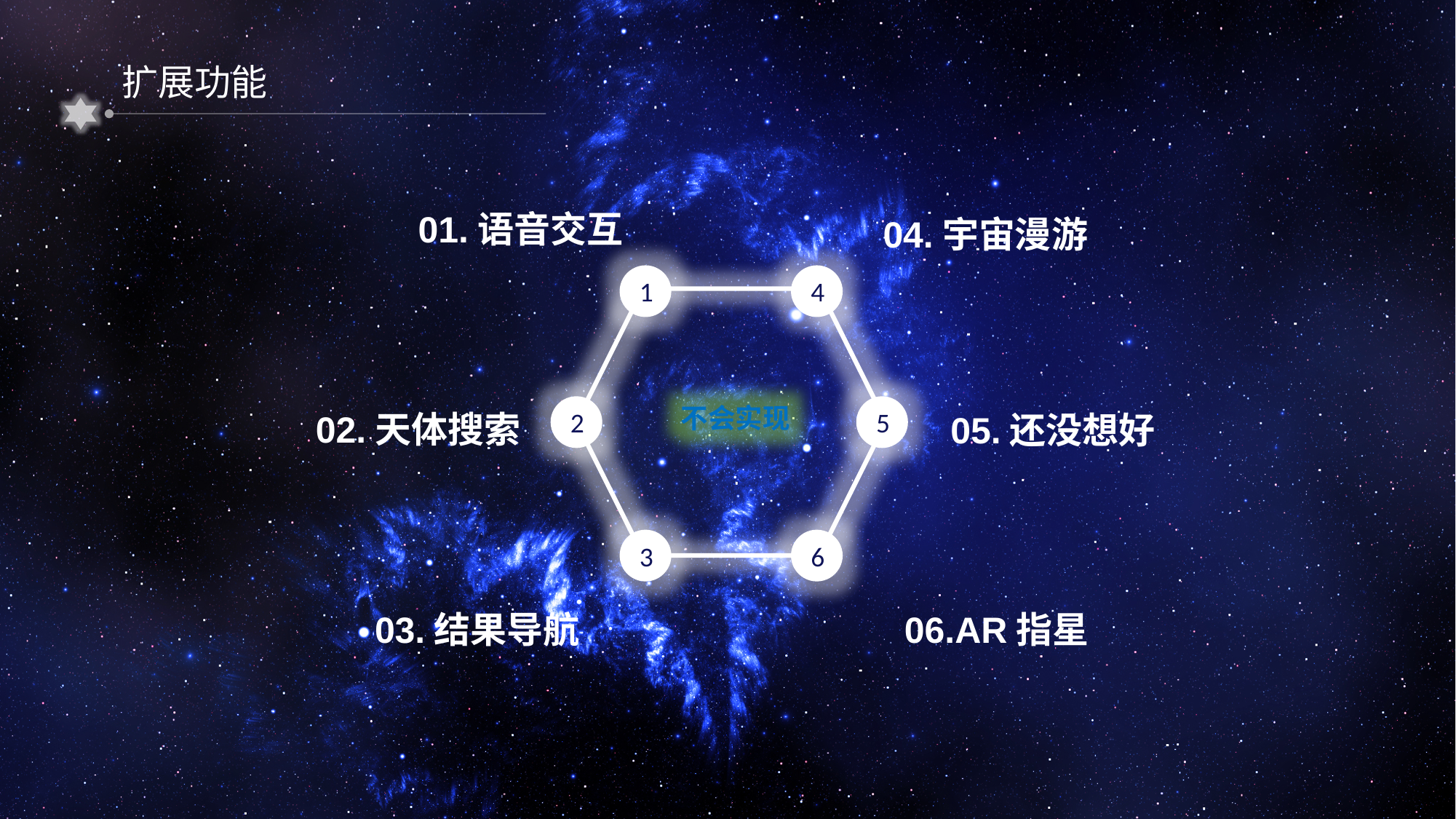

扩展功能

01.语音交互
04.宇宙漫游
1
4

不会实现
2
5
02.天体搜索
05.还没想好
3
6
03.结果导航
06.AR指星